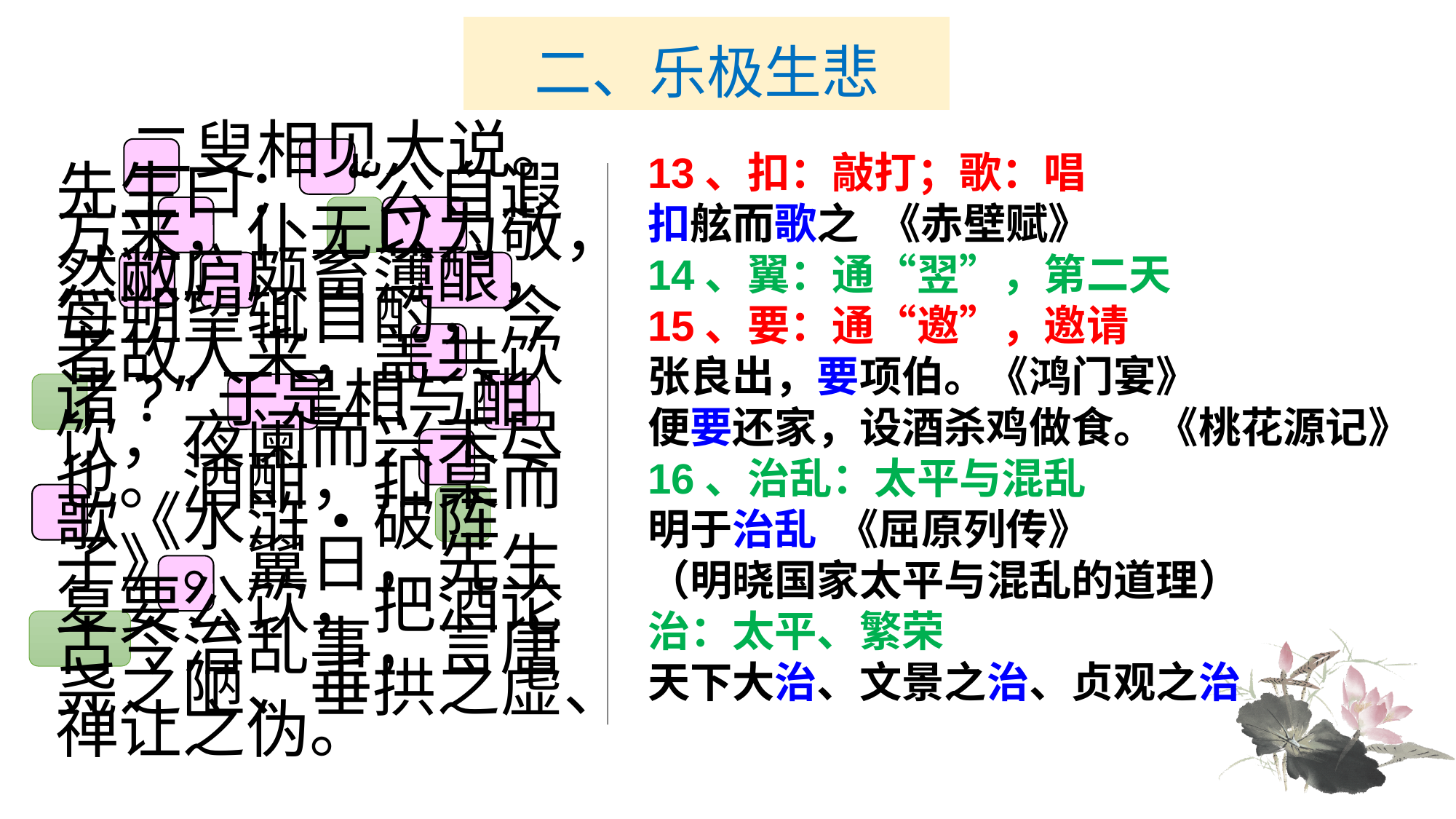

# 二、乐极生悲
　　   二叟相见大说。先生曰：“公自遐方来，仆无以为敬，然敝庐颇畜薄酿，每朔望辄自酌，今者故人来，盖共饮诸?”于是相与酣饮，夜阑而兴未尽也。酒酣，扣桌而歌《水浒•破阵子》。翼日，先生复要公饮，把酒论古今治乱事，言唐尧之陋、垂拱之虚、禅让之伪。

13、扣：敲打；歌：唱
扣舷而歌之  《赤壁赋》
14、翼：通“翌”，第二天
15、要：通“邀”，邀请
张良出，要项伯。《鸿门宴》
便要还家，设酒杀鸡做食。《桃花源记》
16、治乱：太平与混乱
明于治乱  《屈原列传》
（明晓国家太平与混乱的道理）
治：太平、繁荣
天下大治、文景之治、贞观之治